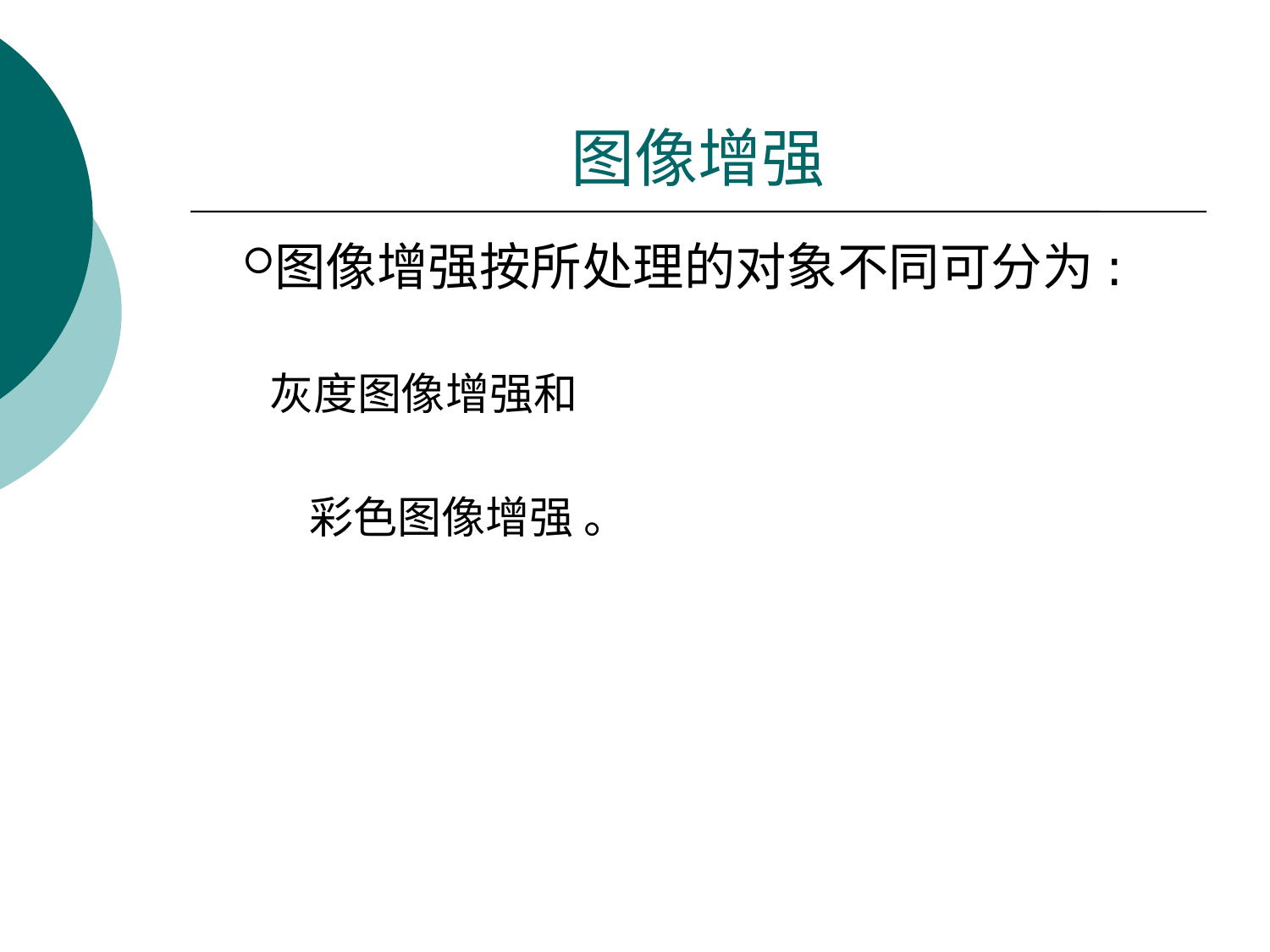

# 图像增强
图像增强按所处理的对象不同可分为:

灰度图像增强和

   彩色图像增强 。

10